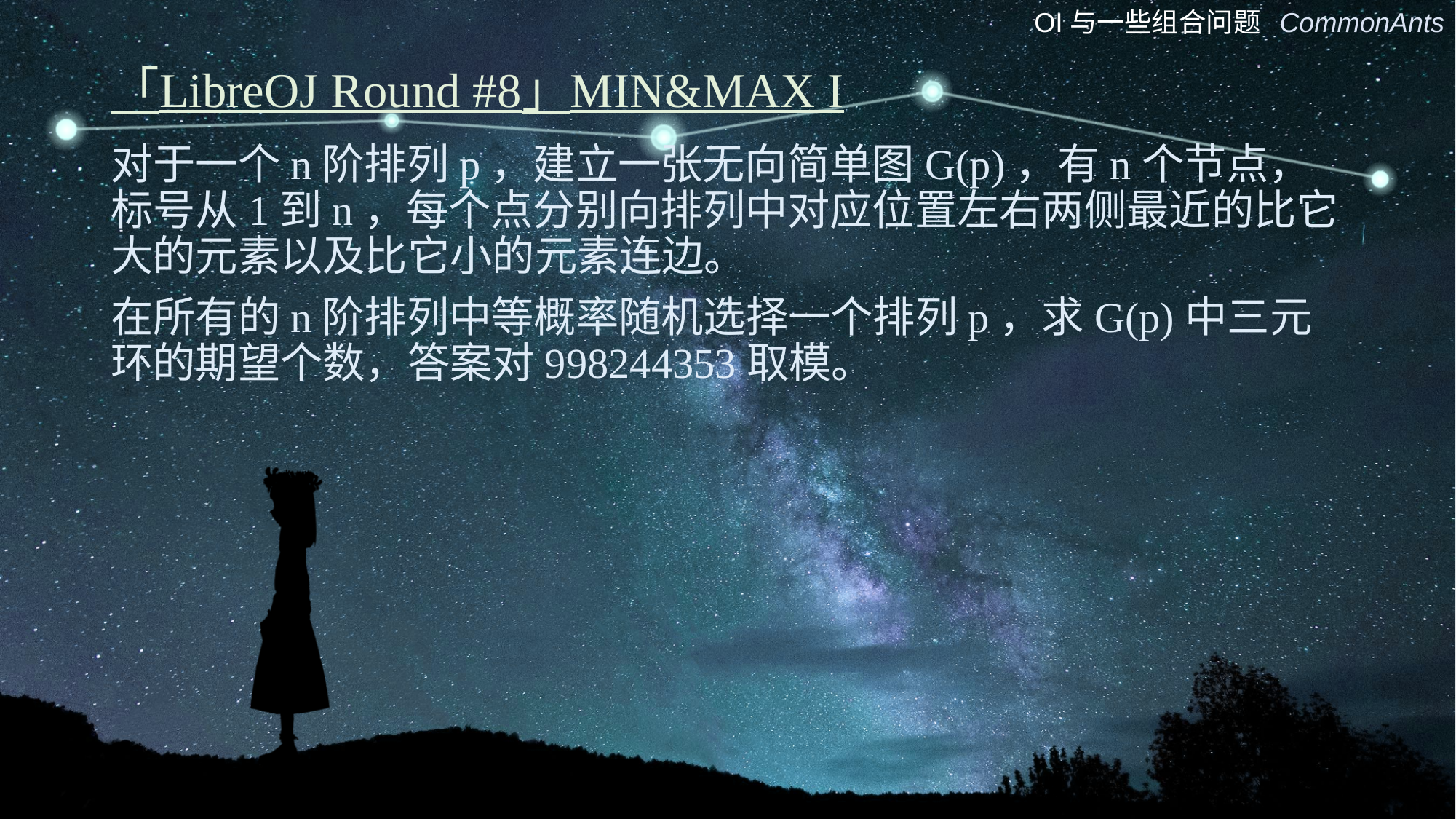

# 「LibreOJ Round #8」MIN&MAX I
对于一个n阶排列p，建立一张无向简单图G(p)，有n个节点，标号从1到n，每个点分别向排列中对应位置左右两侧最近的比它大的元素以及比它小的元素连边。
在所有的n阶排列中等概率随机选择一个排列p，求G(p)中三元环的期望个数，答案对998244353取模。